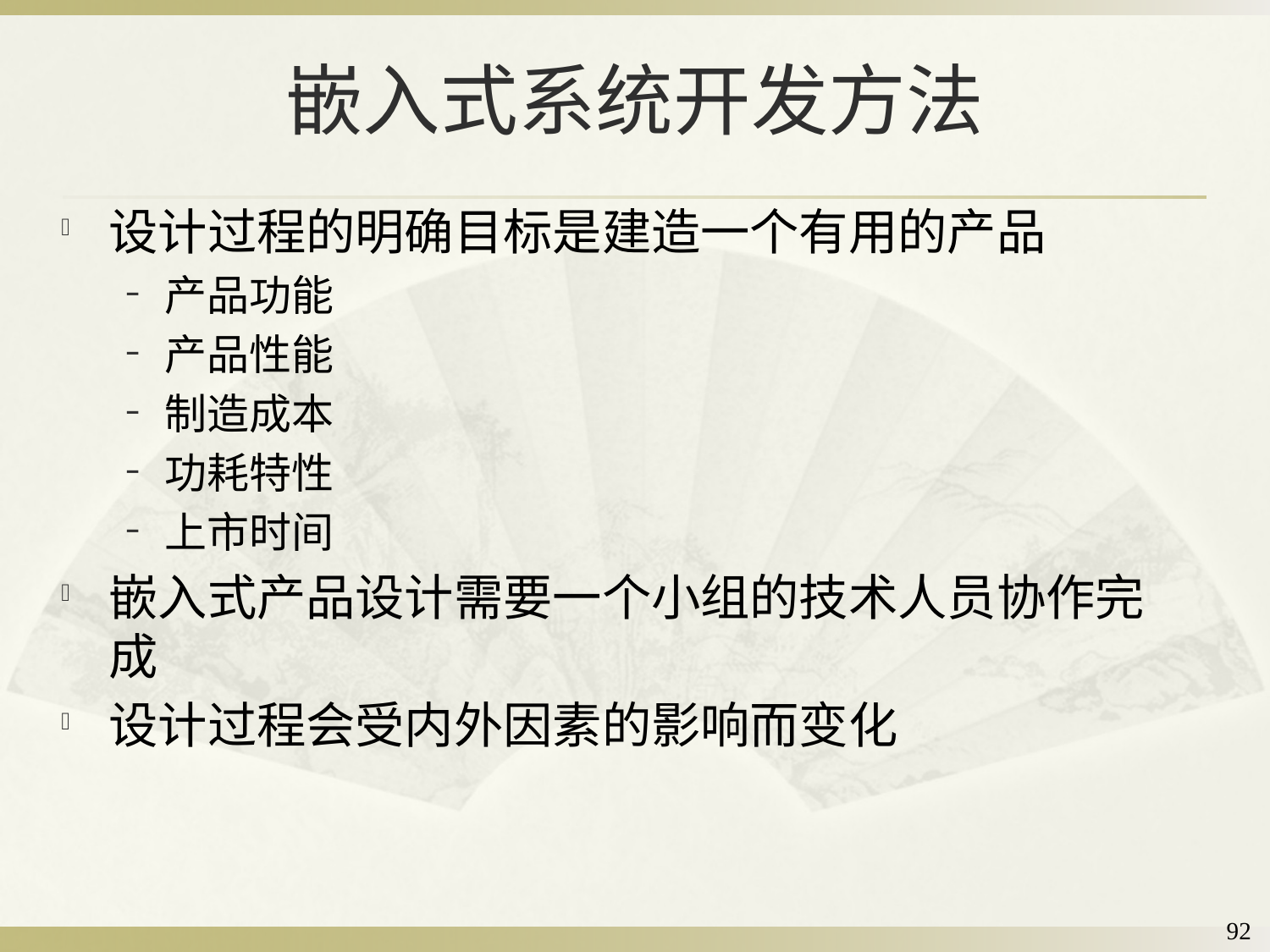

# 嵌入式系统开发方法
设计过程的明确目标是建造一个有用的产品
产品功能
产品性能
制造成本
功耗特性
上市时间
嵌入式产品设计需要一个小组的技术人员协作完成
设计过程会受内外因素的影响而变化